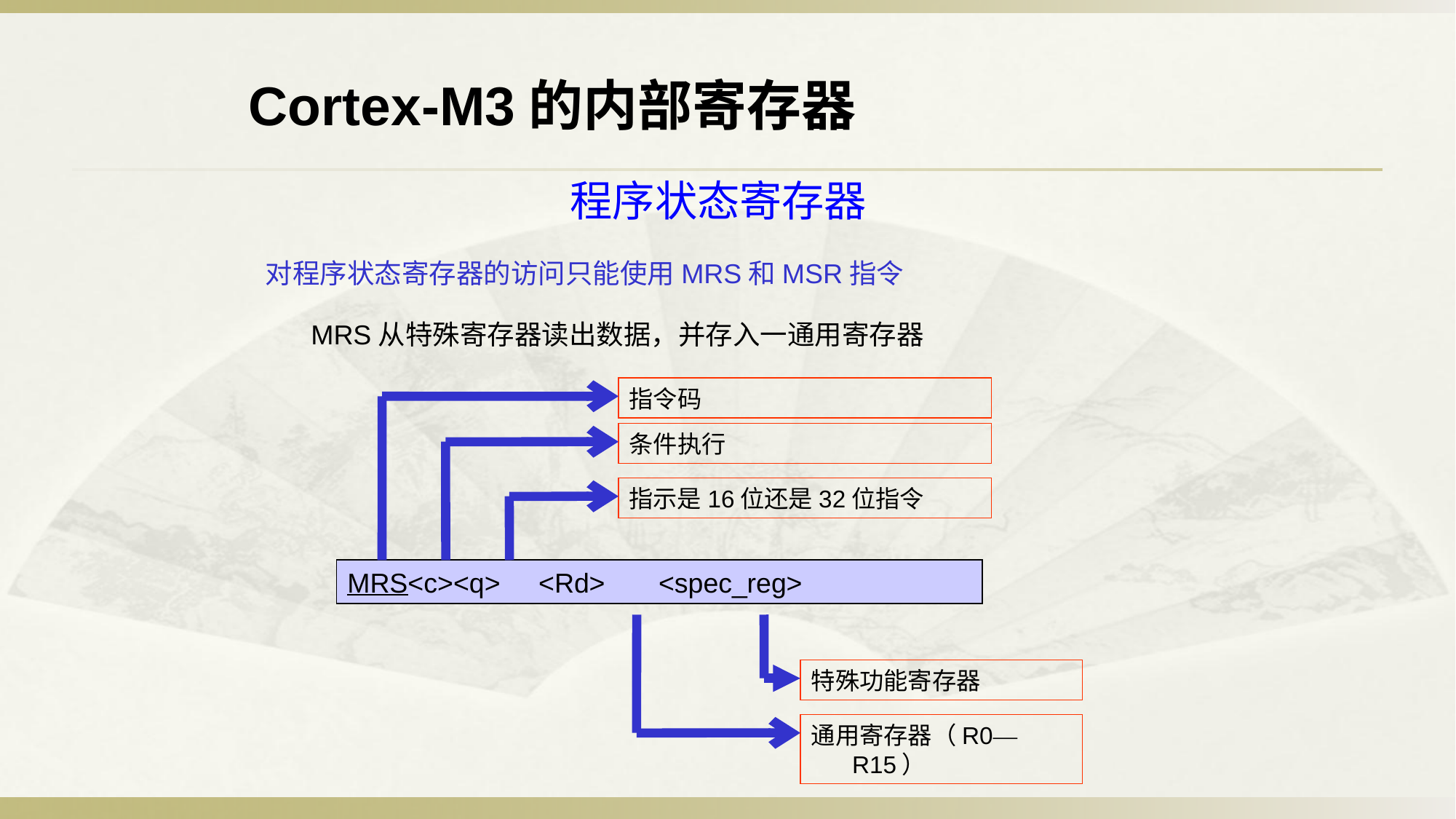

Cortex-M3的内部寄存器
程序状态寄存器
对程序状态寄存器的访问只能使用MRS和MSR指令
MRS从特殊寄存器读出数据，并存入一通用寄存器
指令码

条件执行

指示是16位还是32位指令

MRS<c><q>     <Rd>       <spec_reg>

特殊功能寄存器

通用寄存器（R0—R15）